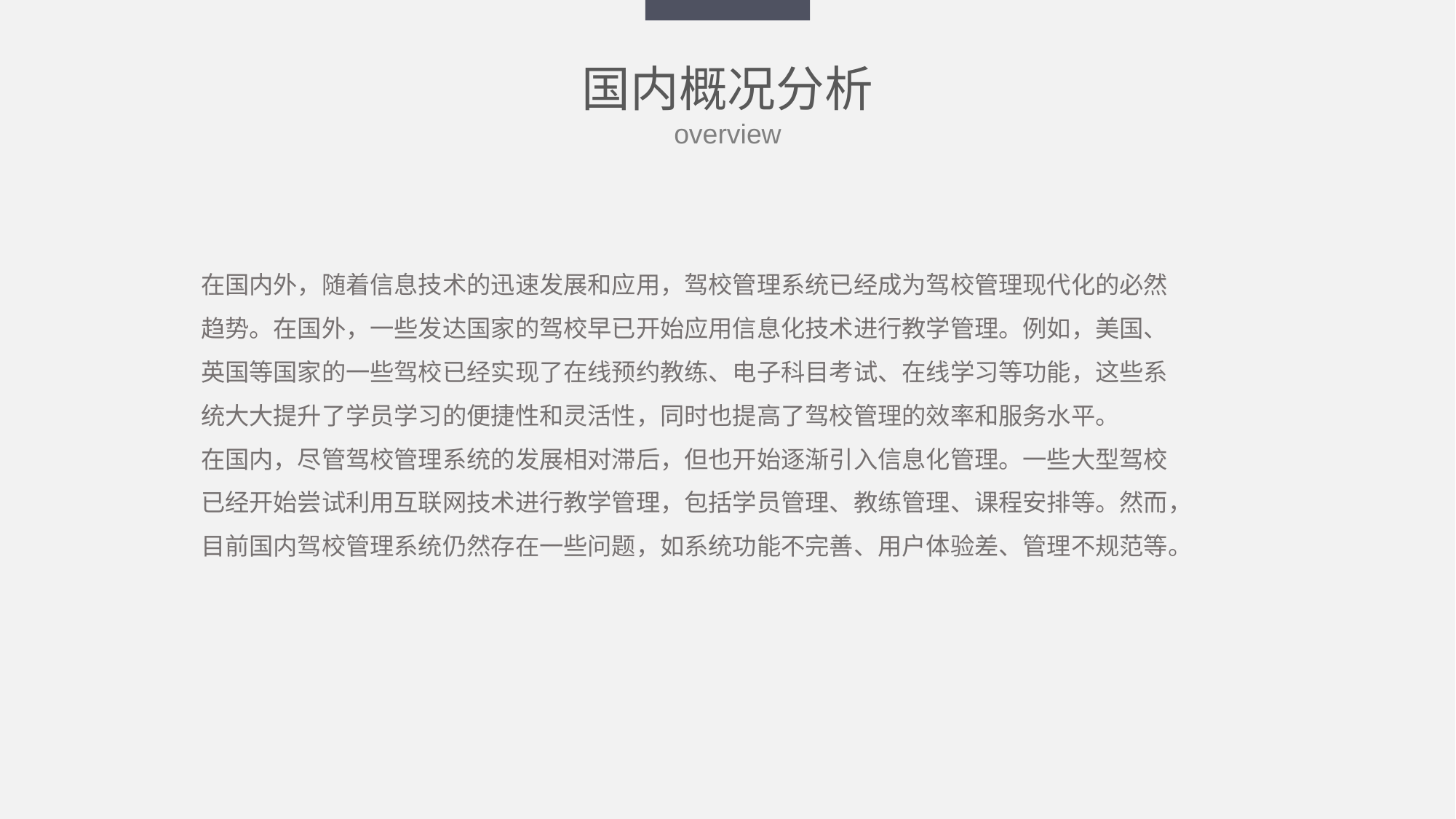

国内概况分析
overview
在国内外，随着信息技术的迅速发展和应用，驾校管理系统已经成为驾校管理现代化的必然趋势。在国外，一些发达国家的驾校早已开始应用信息化技术进行教学管理。例如，美国、英国等国家的一些驾校已经实现了在线预约教练、电子科目考试、在线学习等功能，这些系统大大提升了学员学习的便捷性和灵活性，同时也提高了驾校管理的效率和服务水平。
在国内，尽管驾校管理系统的发展相对滞后，但也开始逐渐引入信息化管理。一些大型驾校已经开始尝试利用互联网技术进行教学管理，包括学员管理、教练管理、课程安排等。然而，目前国内驾校管理系统仍然存在一些问题，如系统功能不完善、用户体验差、管理不规范等。
6